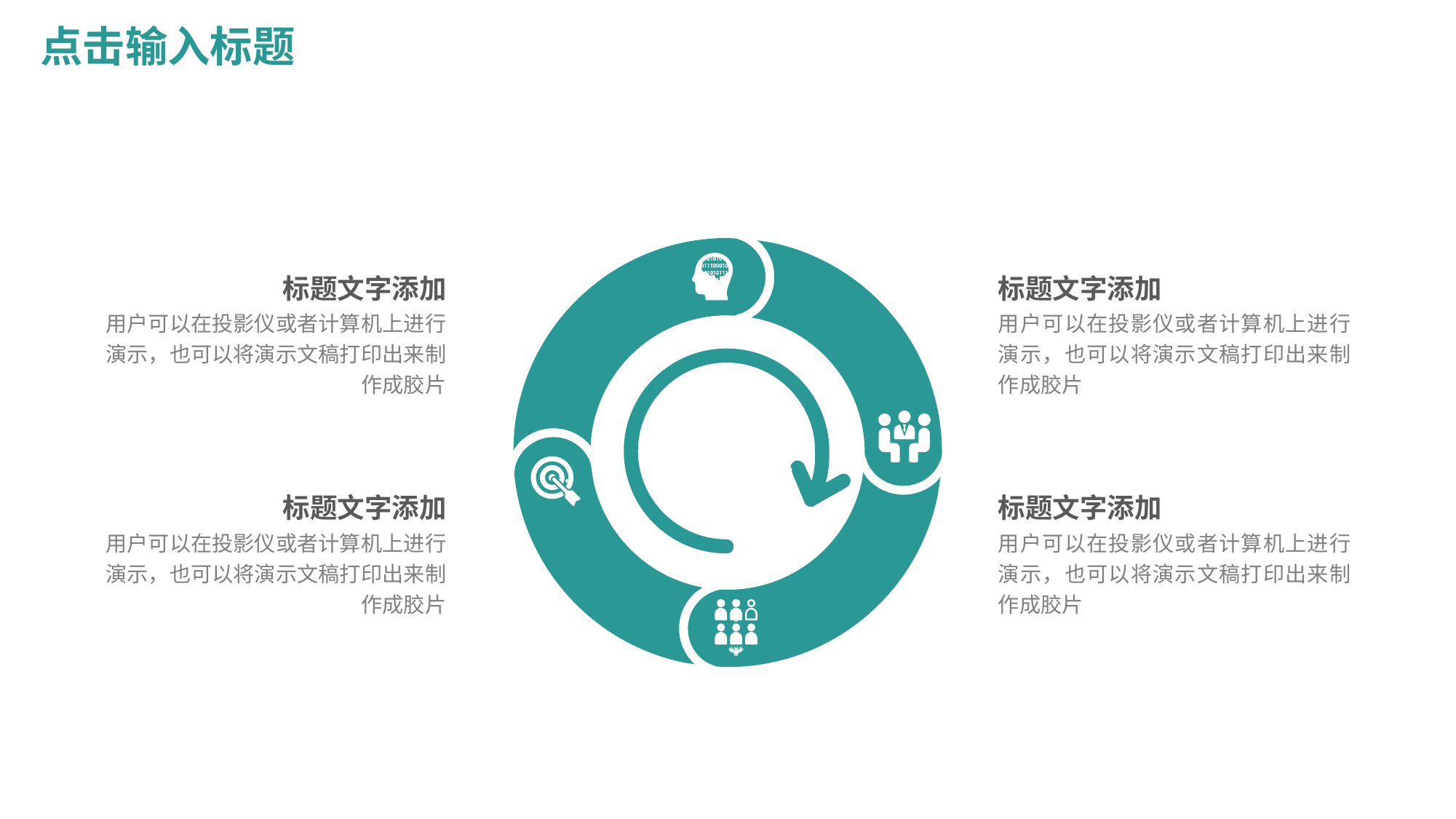

点击输入标题

2016
Aliquam gravida eu enim ut molestie.

标题文字添加
用户可以在投影仪或者计算机上进行演示，也可以将演示文稿打印出来制作成胶片
标题文字添加
用户可以在投影仪或者计算机上进行演示，也可以将演示文稿打印出来制作成胶片
标题文字添加
用户可以在投影仪或者计算机上进行演示，也可以将演示文稿打印出来制作成胶片
标题文字添加
用户可以在投影仪或者计算机上进行演示，也可以将演示文稿打印出来制作成胶片